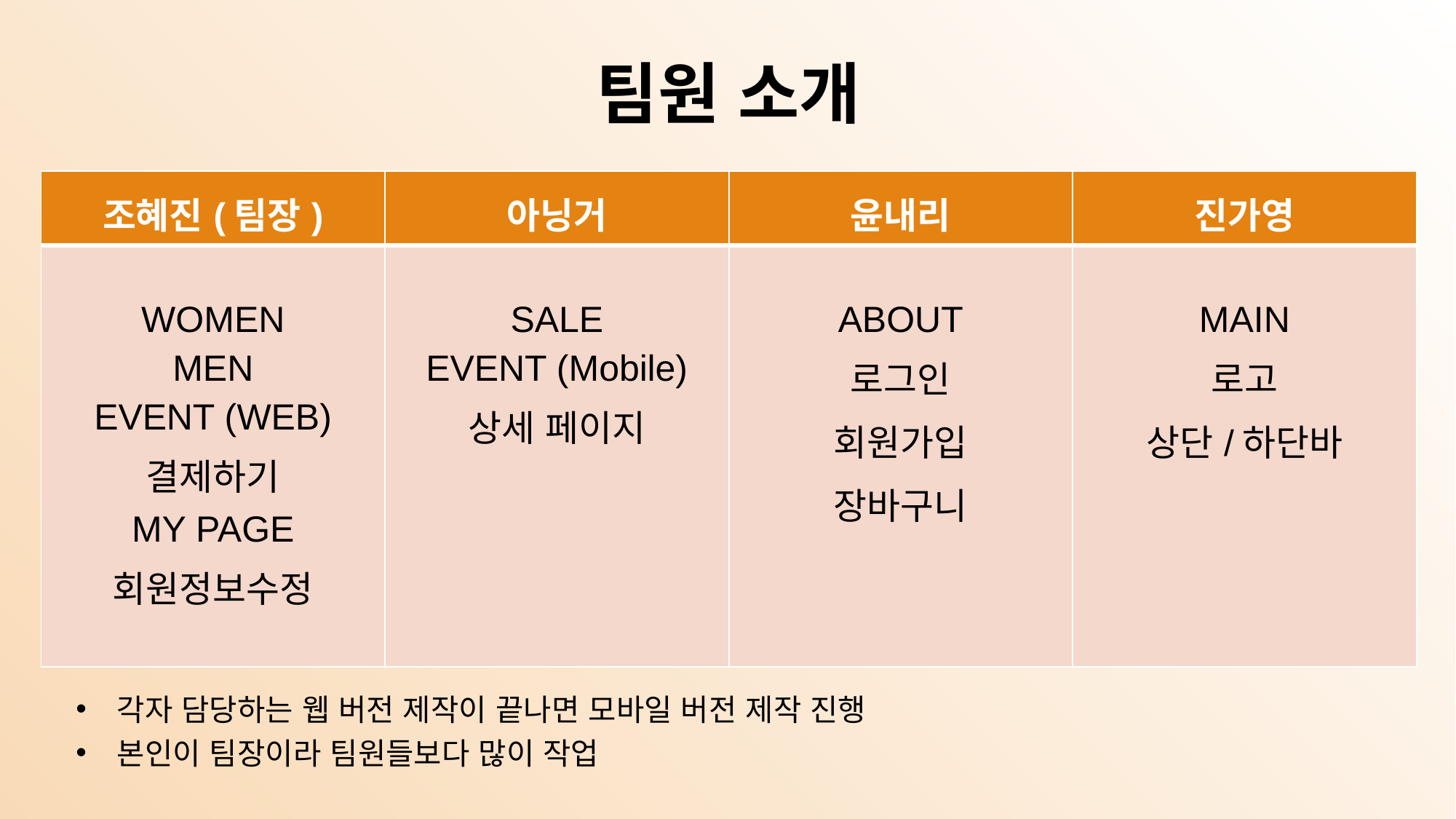

# 팀원 소개
| 조혜진(팀장) | 아닝거 | 윤내리 | 진가영 |
| --- | --- | --- | --- |
| WOMEN MEN EVENT (WEB) 결제하기 MY PAGE 회원정보수정 | SALE EVENT (Mobile) 상세 페이지 | ABOUT 로그인 회원가입 장바구니 | MAIN 로고 상단/하단바 |
각자 담당하는 웹 버전 제작이 끝나면 모바일 버전 제작 진행
본인이 팀장이라 팀원들보다 많이 작업